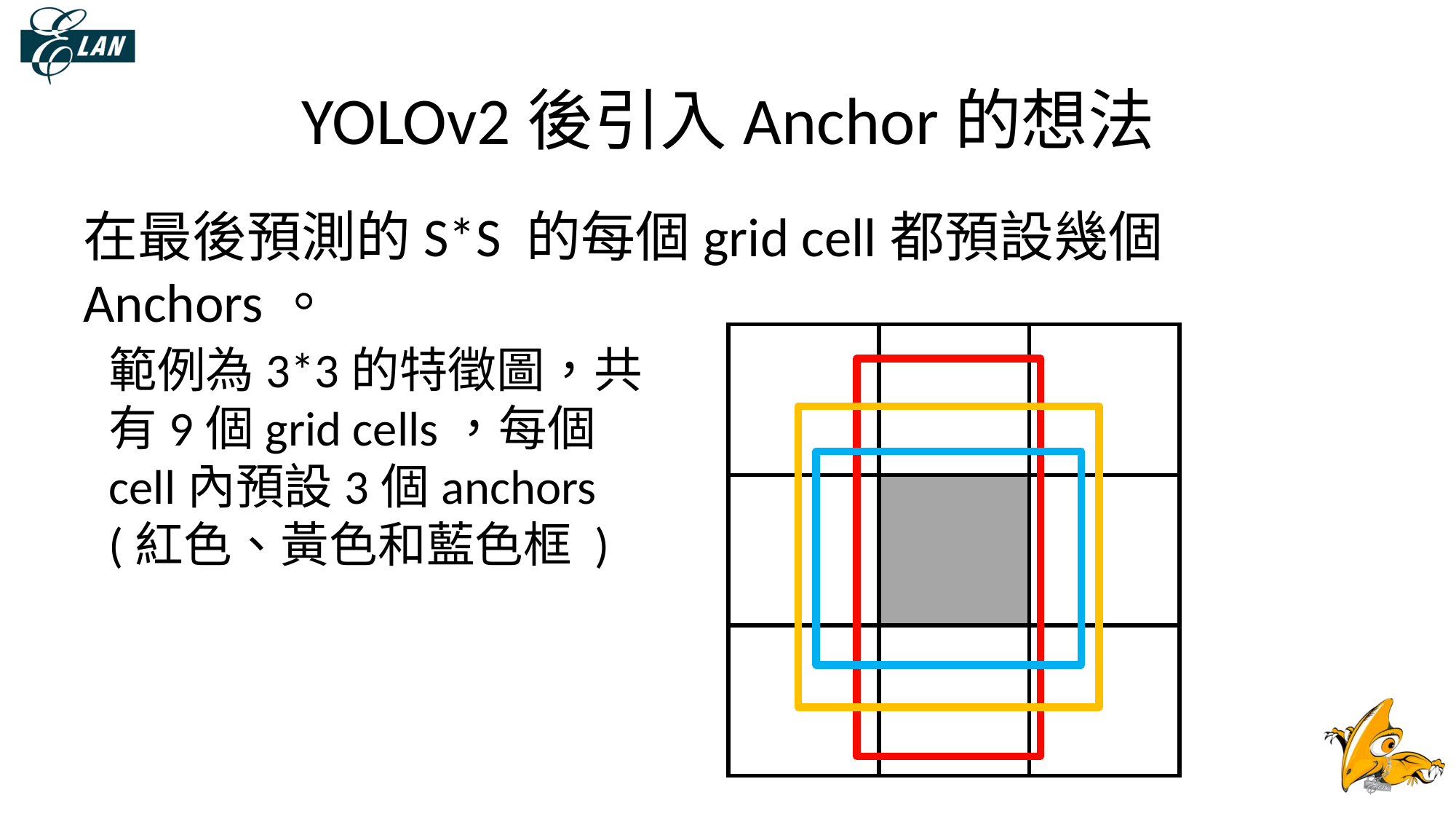

# YOLOv2後引入Anchor的想法
在最後預測的S*S 的每個grid cell都預設幾個Anchors。
|  |  |  |
| --- | --- | --- |
|  |  |  |
|  |  |  |
範例為3*3的特徵圖，共有9個grid cells，每個cell內預設3個anchors (紅色、黃色和藍色框 )